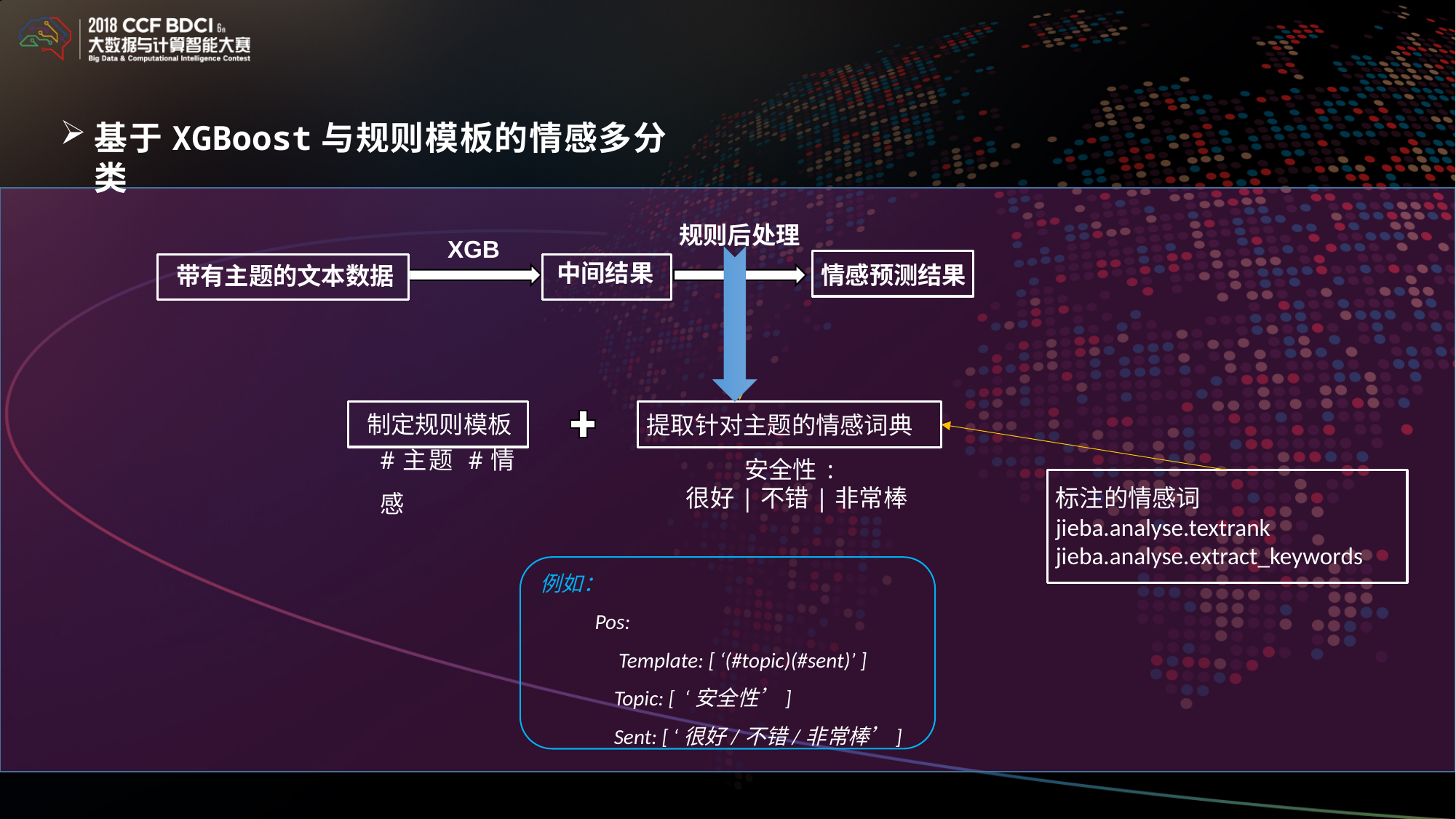

基于XGBoost与规则模板的情感多分类

规则后处理
XGB
中间结果

情感预测结果

带有主题的文本数据

制定规则模板

提取针对主题的情感词典

安全性:
 很好|不错|非常棒
#主题 #情感

标注的情感词
jieba.analyse.textrank
jieba.analyse.extract_keywords
例如：
Pos:
     Template: [ ‘(#topic)(#sent)’ ]
    Topic: [  ‘安全性’]
    Sent: [ ‘很好/不错/非常棒’]